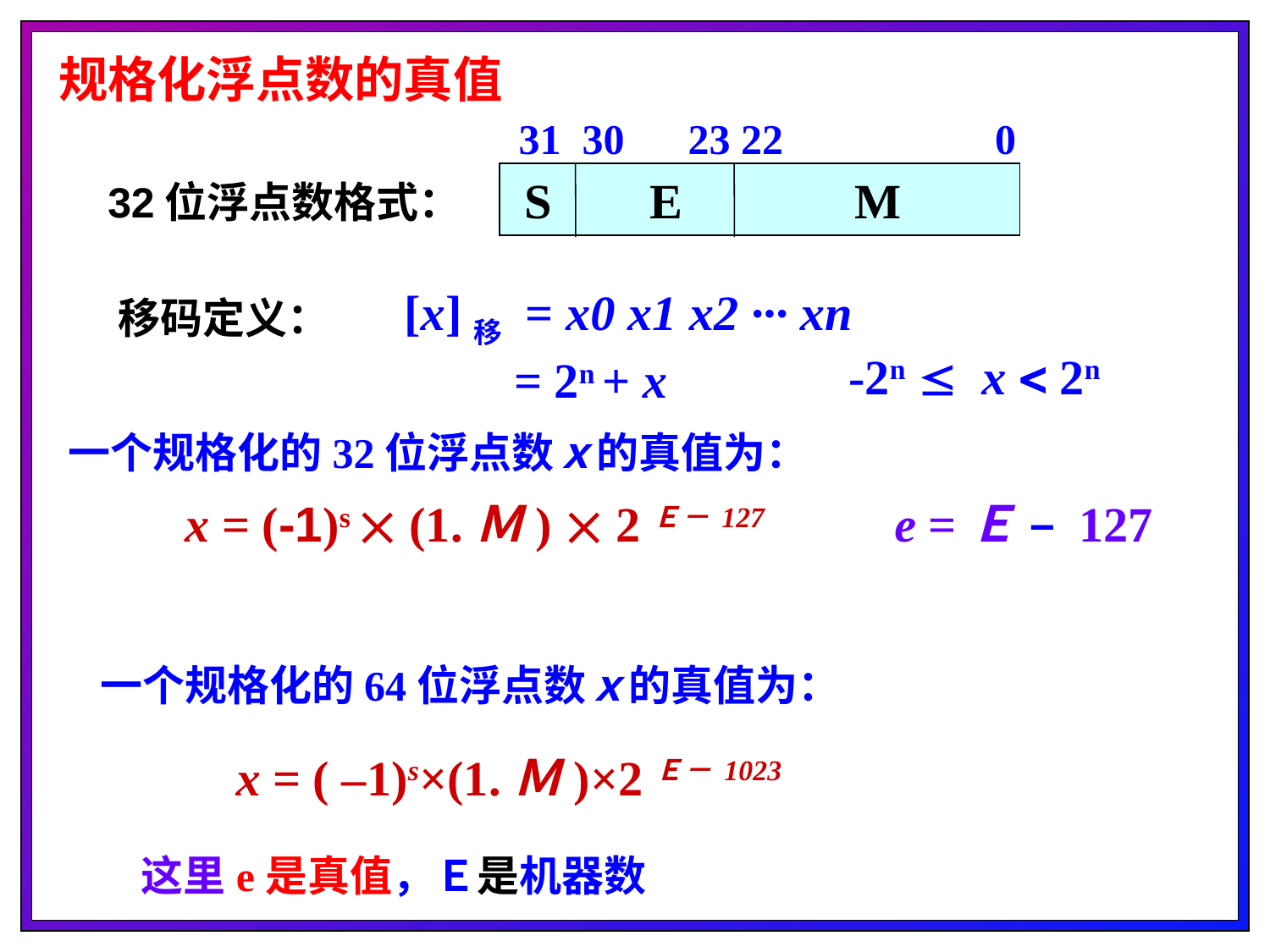

规格化浮点数的真值
31  30      23 22                    0
 S        E              M

32位浮点数格式：
[x]移 = x0 x1 x2 ··· xn
  -2n ≤  x < 2n
 = 2n + x
移码定义：
一个规格化的32位浮点数ｘ的真值为：
        x = (-1)s × (1.Ｍ) × 2Ｅ－127                  e =Ｅ – 127

一个规格化的64位浮点数ｘ的真值为：
        x = ( –1)s×(1.Ｍ)×2Ｅ－1023
这里e是真值，Ｅ是机器数